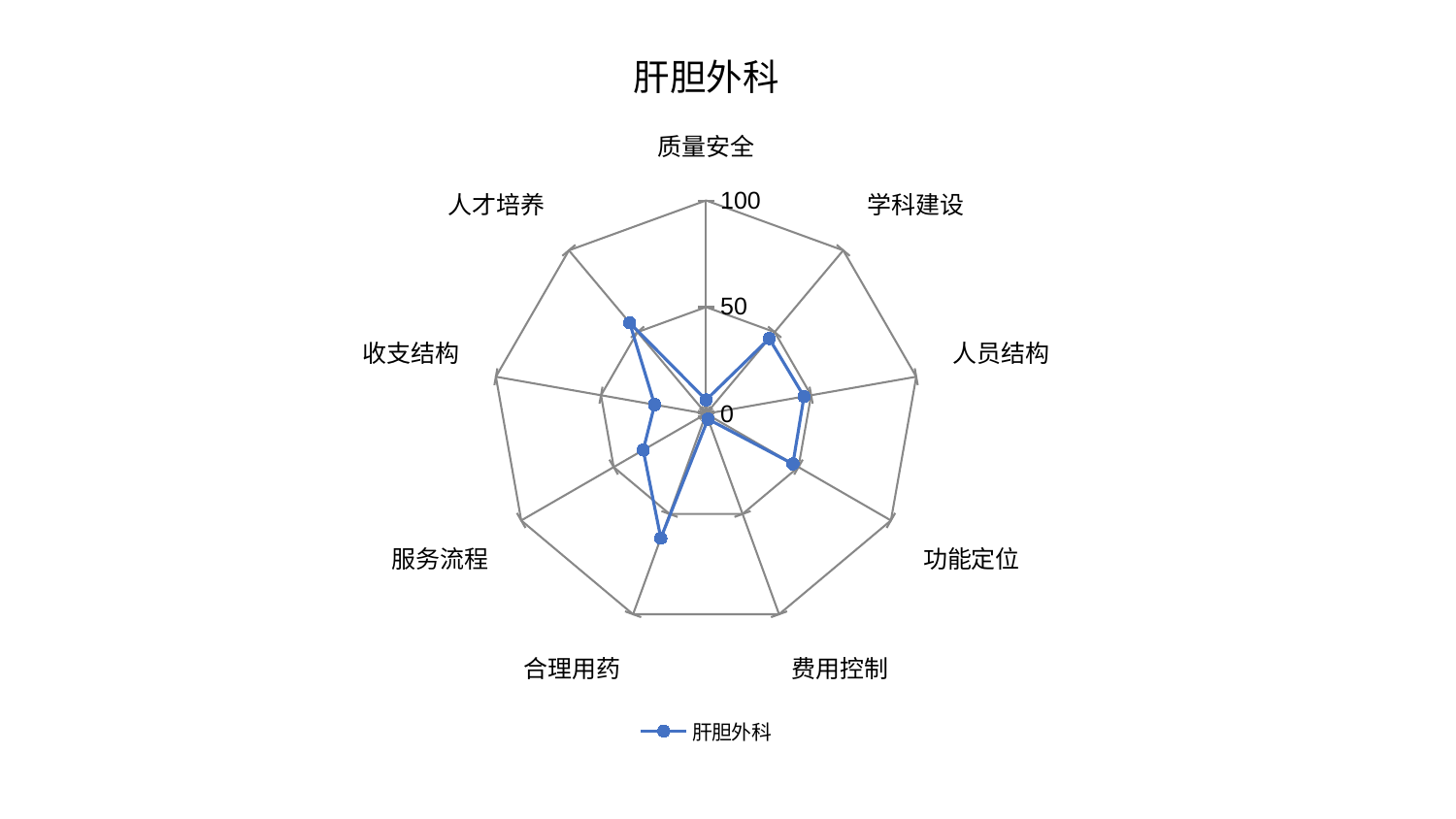

### Chart: 肝胆外科

| Category | 肝胆外科 |
|---|---|
| 质量安全 | 6.473129762525491 |
| 学科建设 | 46.03983512745963 |
| 人员结构 | 46.60394543555336 |
| 功能定位 | 46.99188709786496 |
| 费用控制 | 2.660131571391714 |
| 合理用药 | 62.06260769868102 |
| 服务流程 | 34.01016957527901 |
| 收支结构 | 24.488839080870836 |
| 人才培养 | 55.681805717600575 |
95